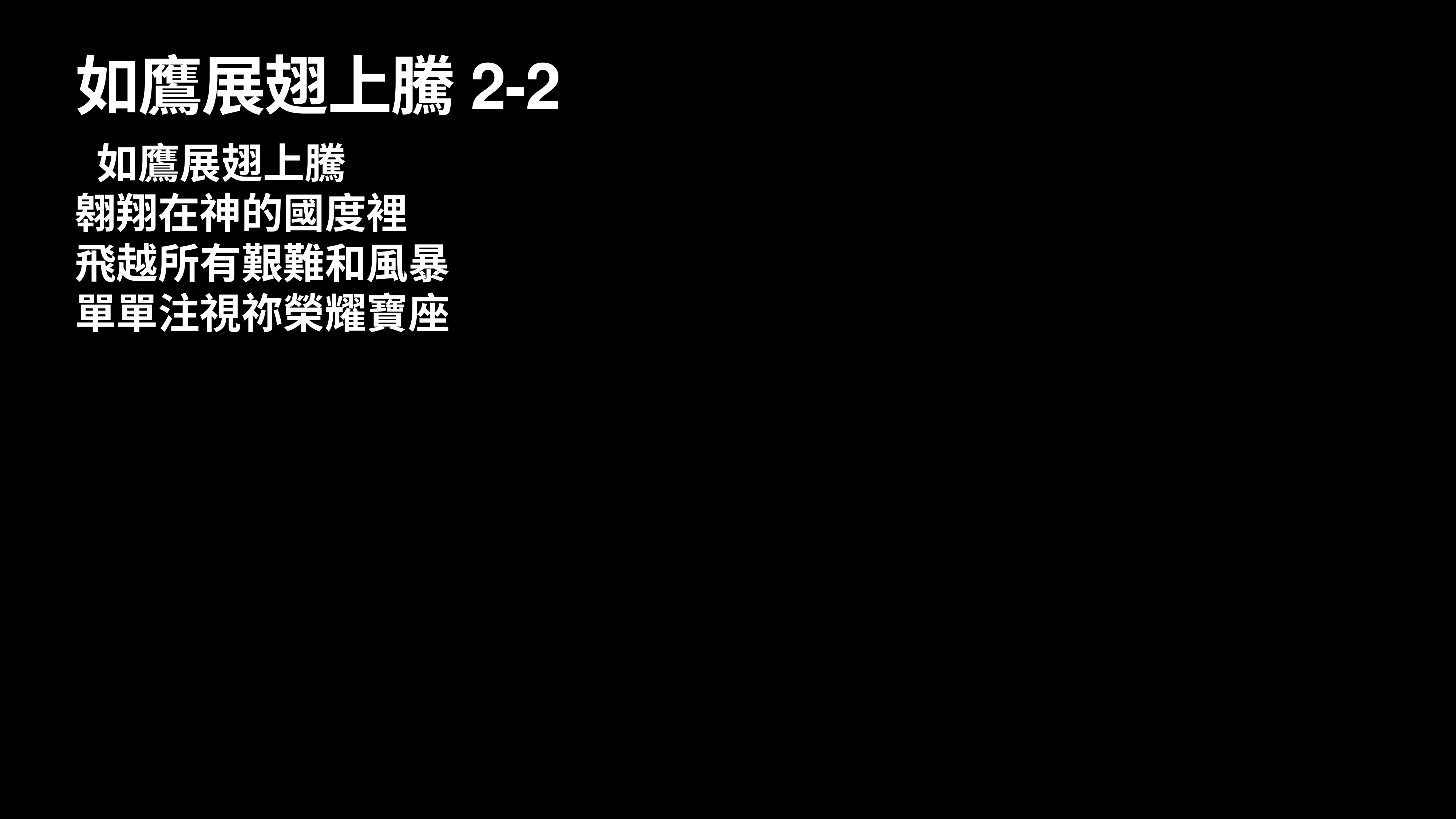

# 如鷹展翅上騰2-2
 如鷹展翅上騰
翱翔在神的國度裡
飛越所有艱難和風暴
單單注視祢榮耀寶座